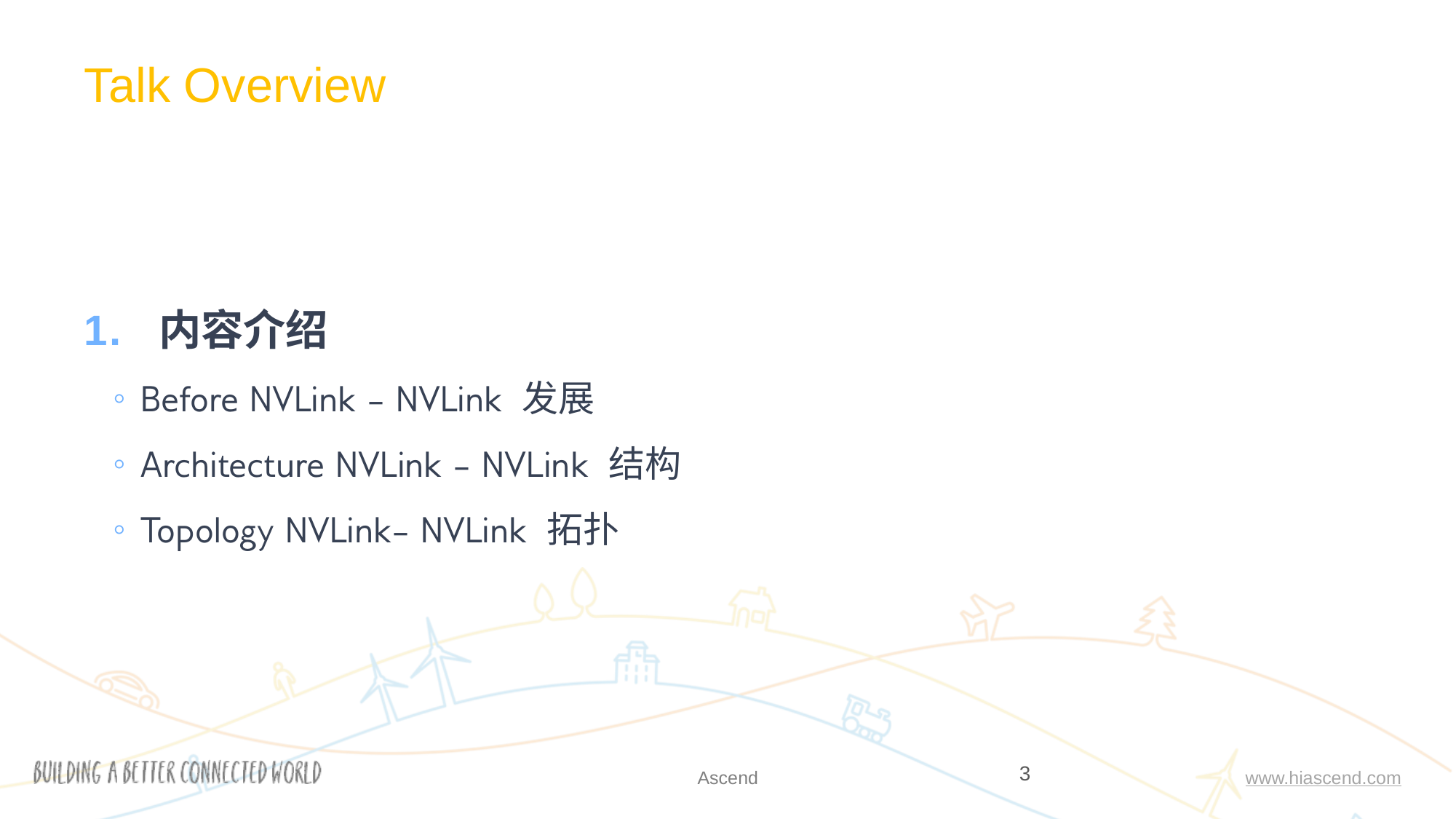

Talk Overview
 内容介绍
Before NVLink – NVLink 发展
Architecture NVLink – NVLink 结构
Topology NVLink– NVLink 拓扑